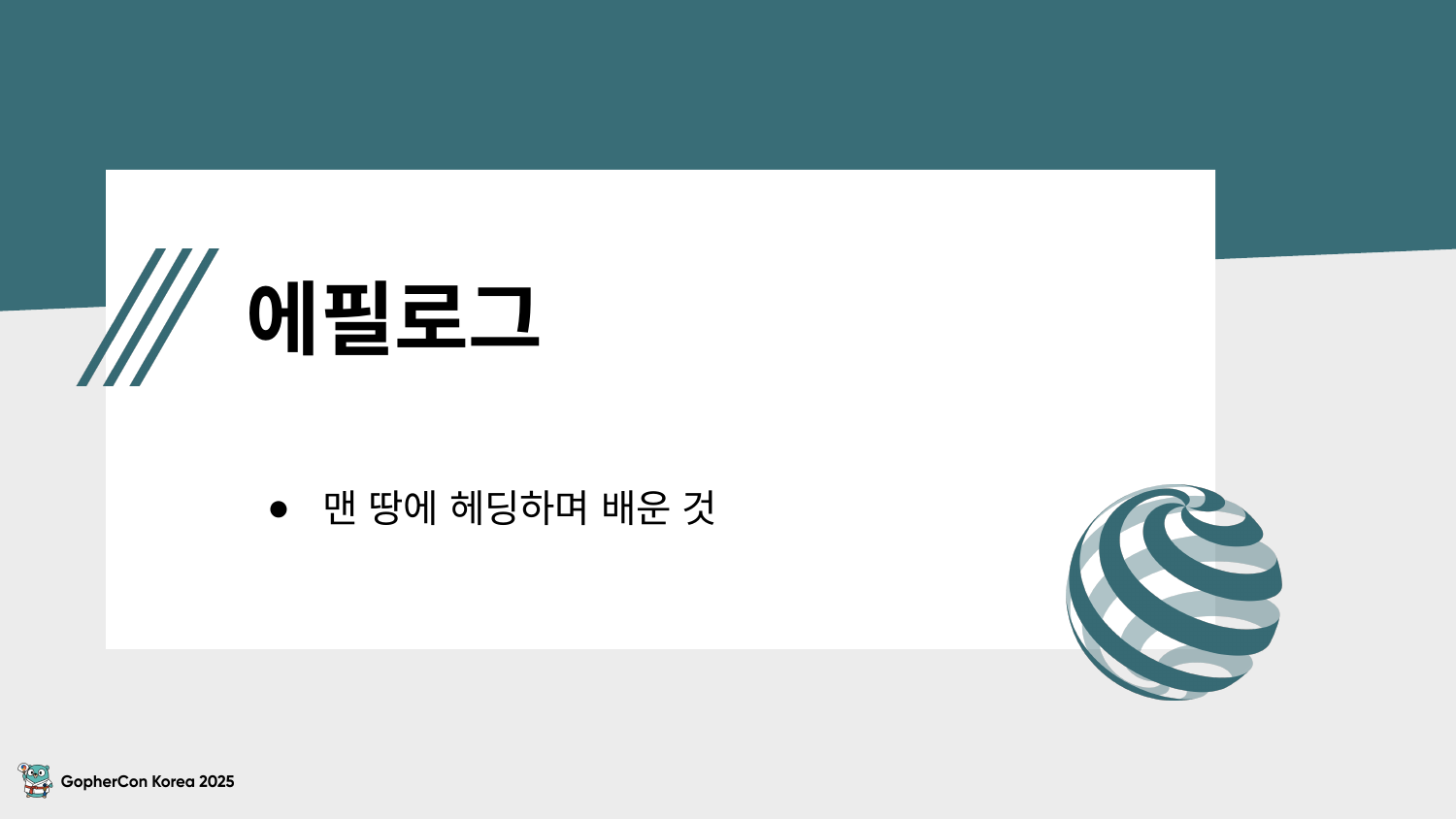

# 에필로그
맨 땅에 헤딩하며 배운 것